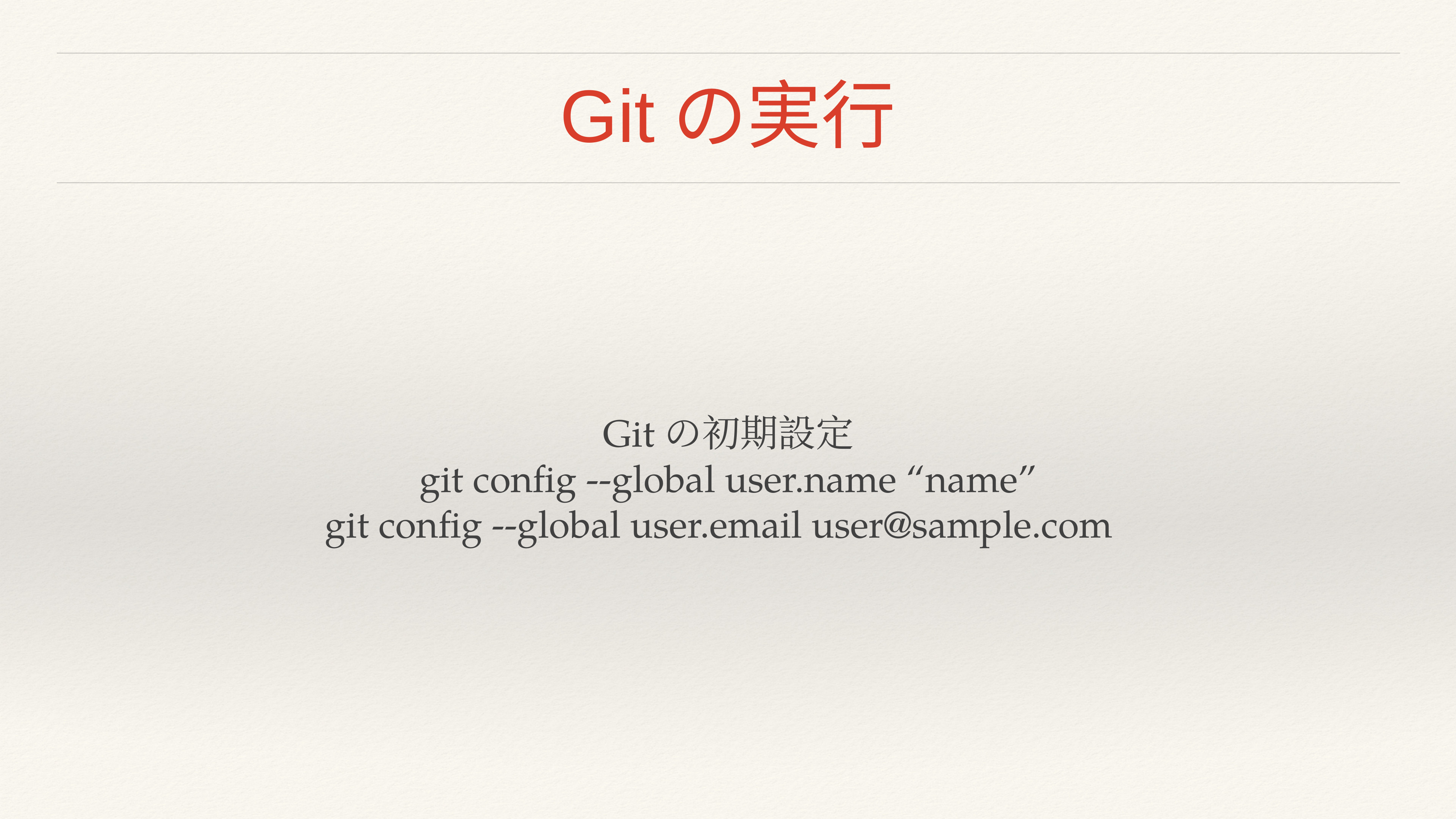

# Gitの実行
Gitの初期設定
git config --global user.name “name”
git config --global user.email user@sample.com